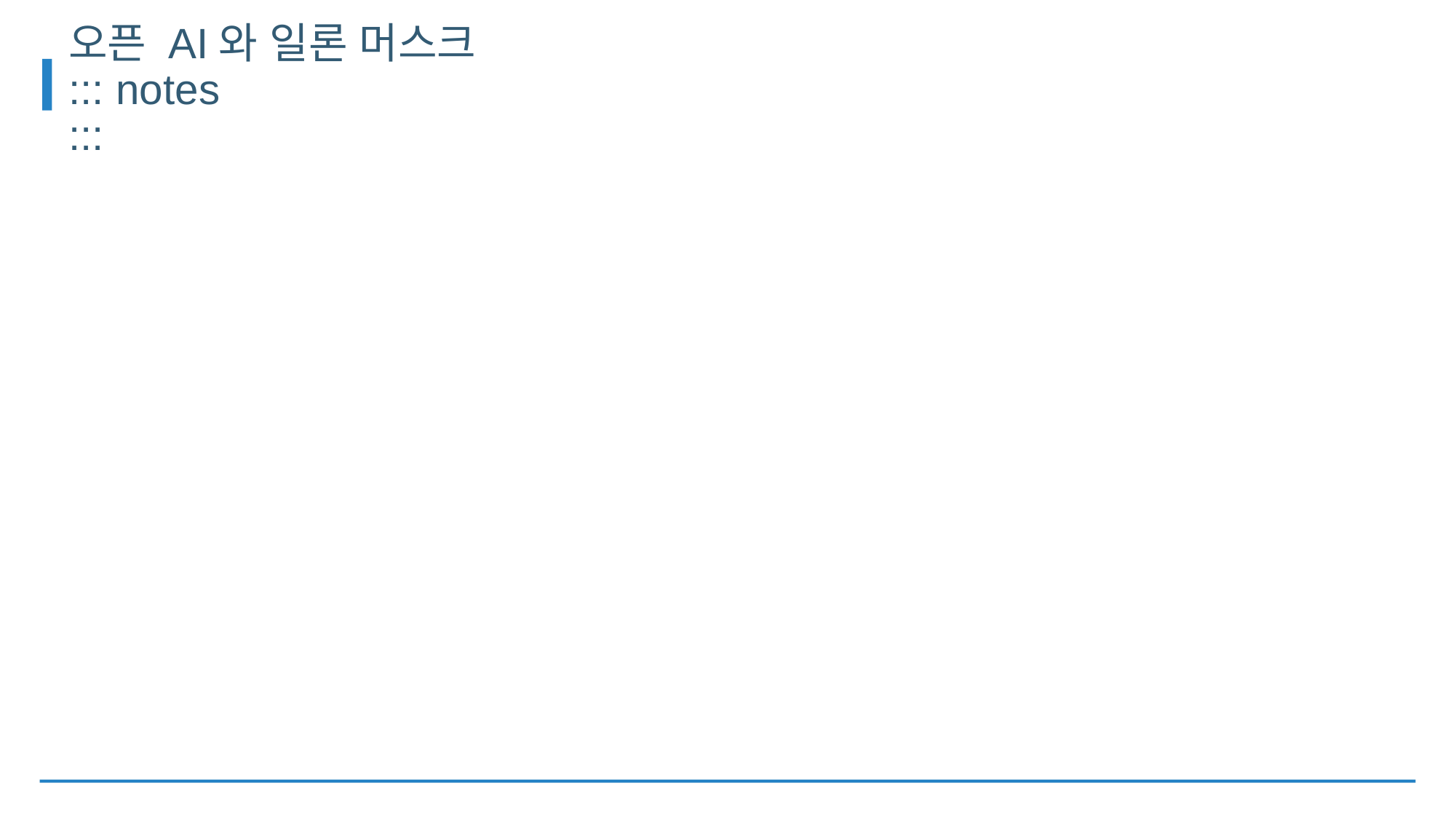

# 오픈 AI와 일론 머스크
::: notes
:::